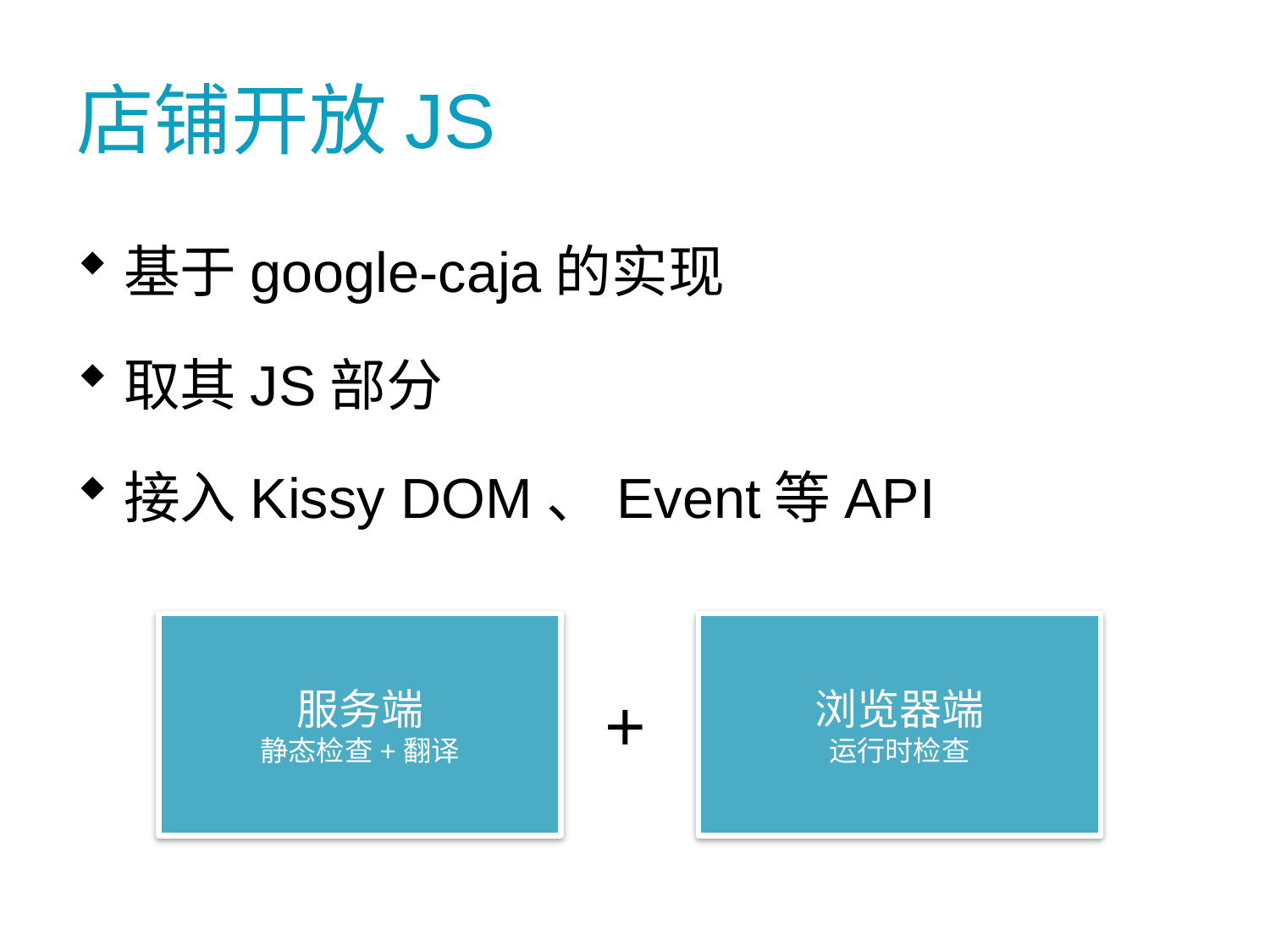

# 店铺开放JS
基于google-caja的实现
取其JS部分
接入Kissy DOM、Event等API
服务端
静态检查+翻译
浏览器端
运行时检查
+